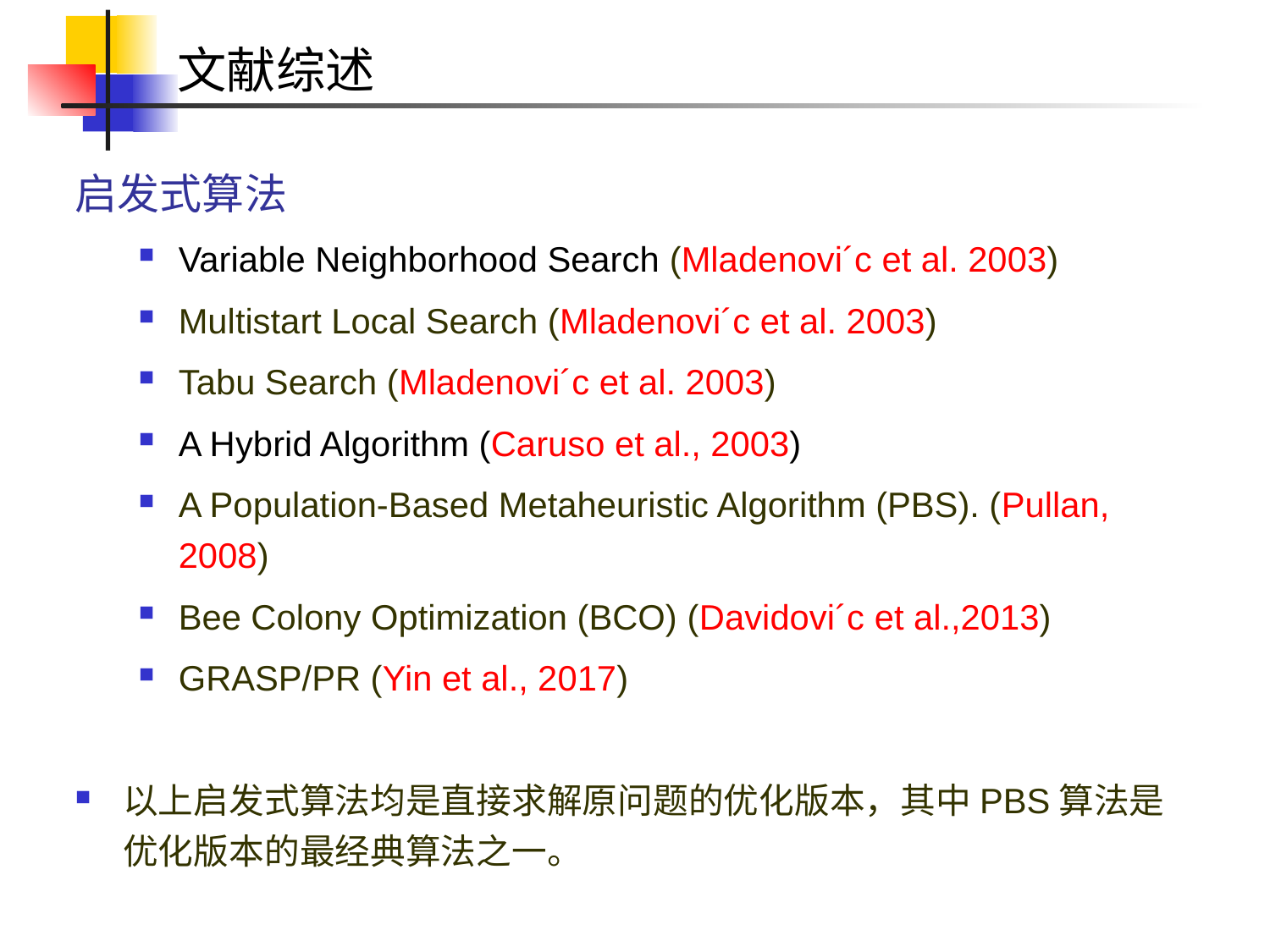

# 文献综述
启发式算法
Variable Neighborhood Search (Mladenovi´c et al. 2003)
Multistart Local Search (Mladenovi´c et al. 2003)
Tabu Search (Mladenovi´c et al. 2003)
A Hybrid Algorithm (Caruso et al., 2003)
A Population-Based Metaheuristic Algorithm (PBS). (Pullan, 2008)
Bee Colony Optimization (BCO) (Davidovi´c et al.,2013)
GRASP/PR (Yin et al., 2017)

以上启发式算法均是直接求解原问题的优化版本，其中PBS算法是优化版本的最经典算法之一。